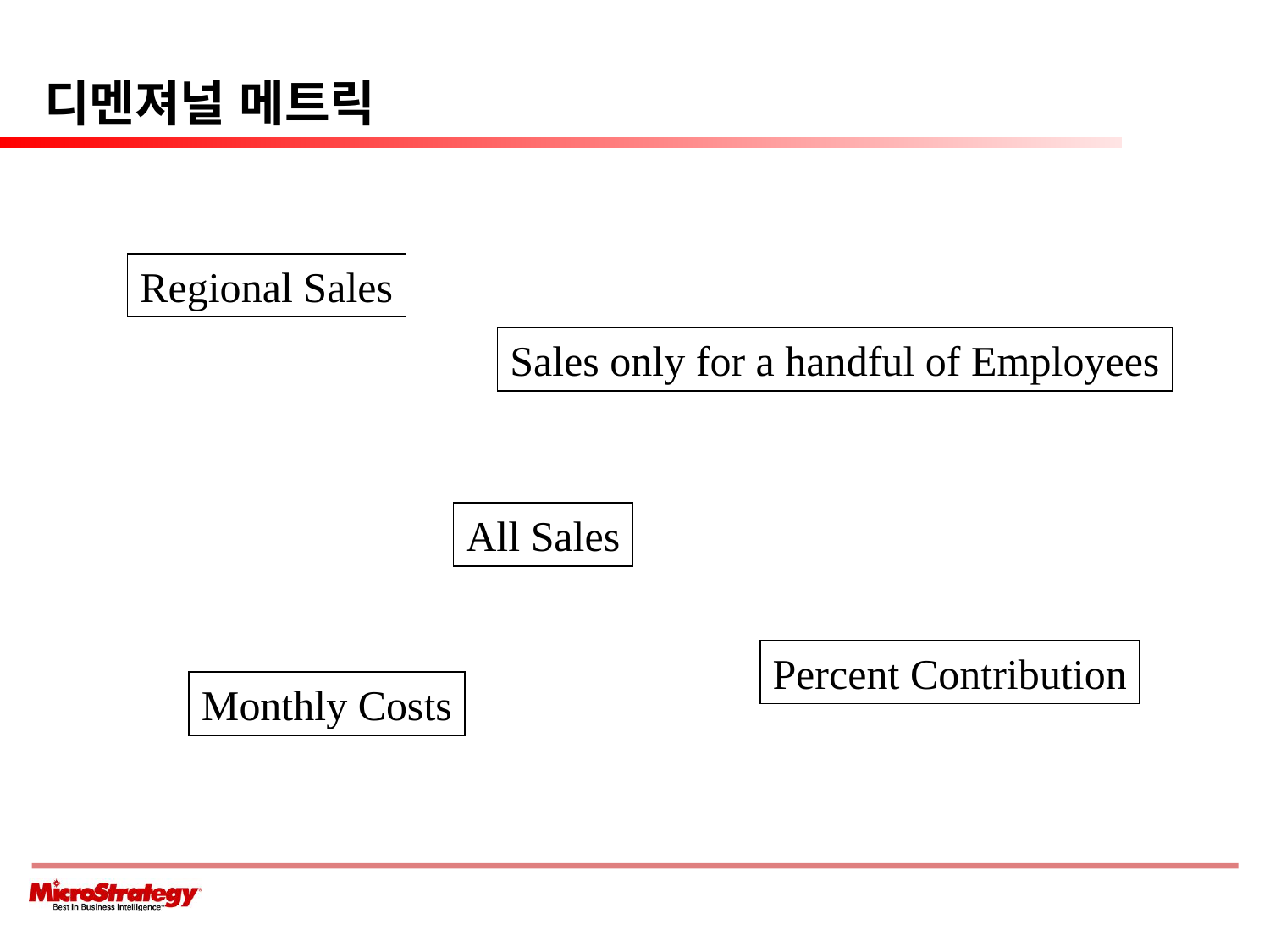

# 디멘져널 메트릭
Regional Sales
Sales only for a handful of Employees
All Sales
Percent Contribution
Monthly Costs